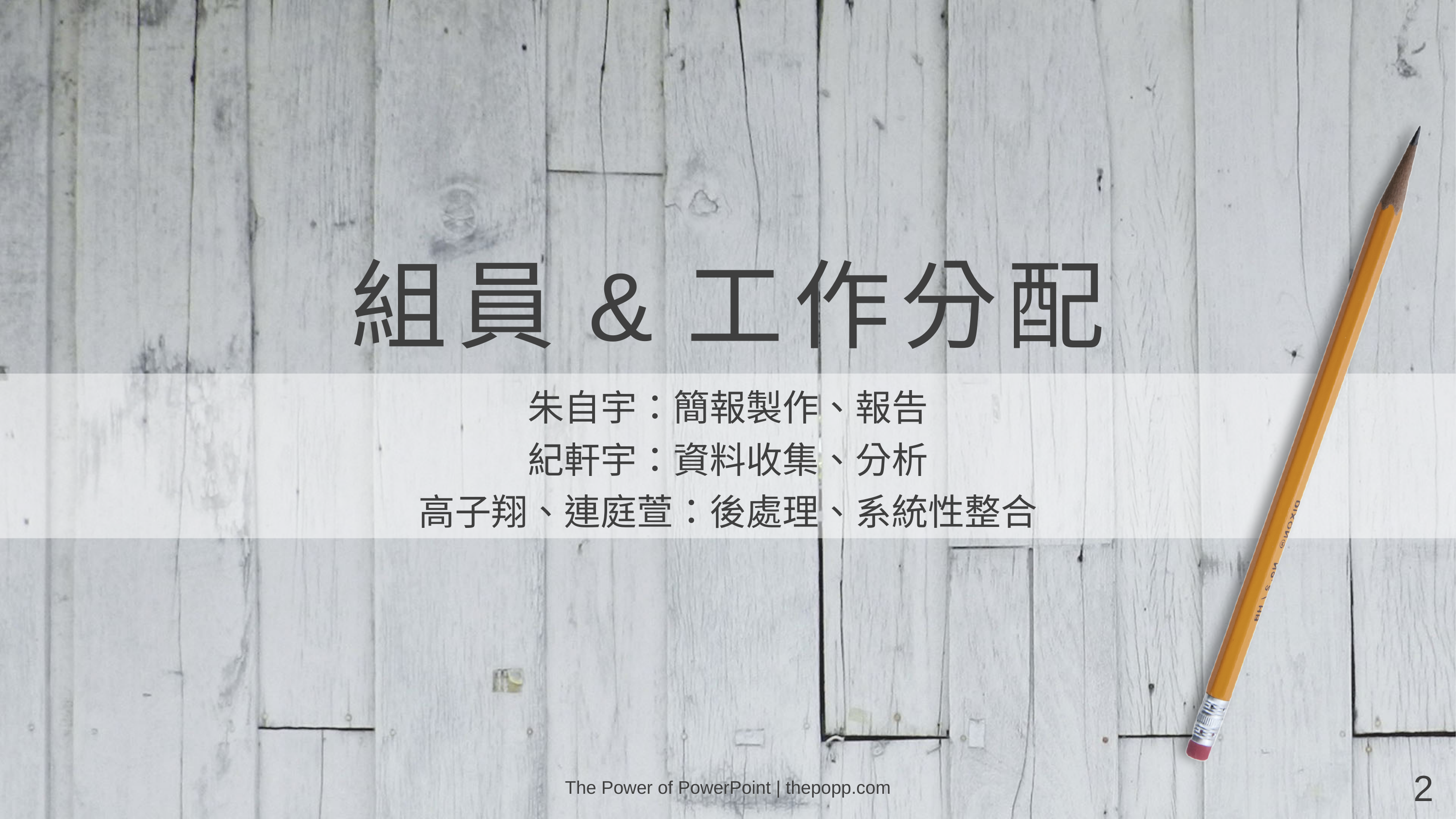

# 組員&工作分配
朱自宇：簡報製作、報告
紀軒宇：資料收集、分析
高子翔、連庭萱：後處理、系統性整合
The Power of PowerPoint | thepopp.com
2